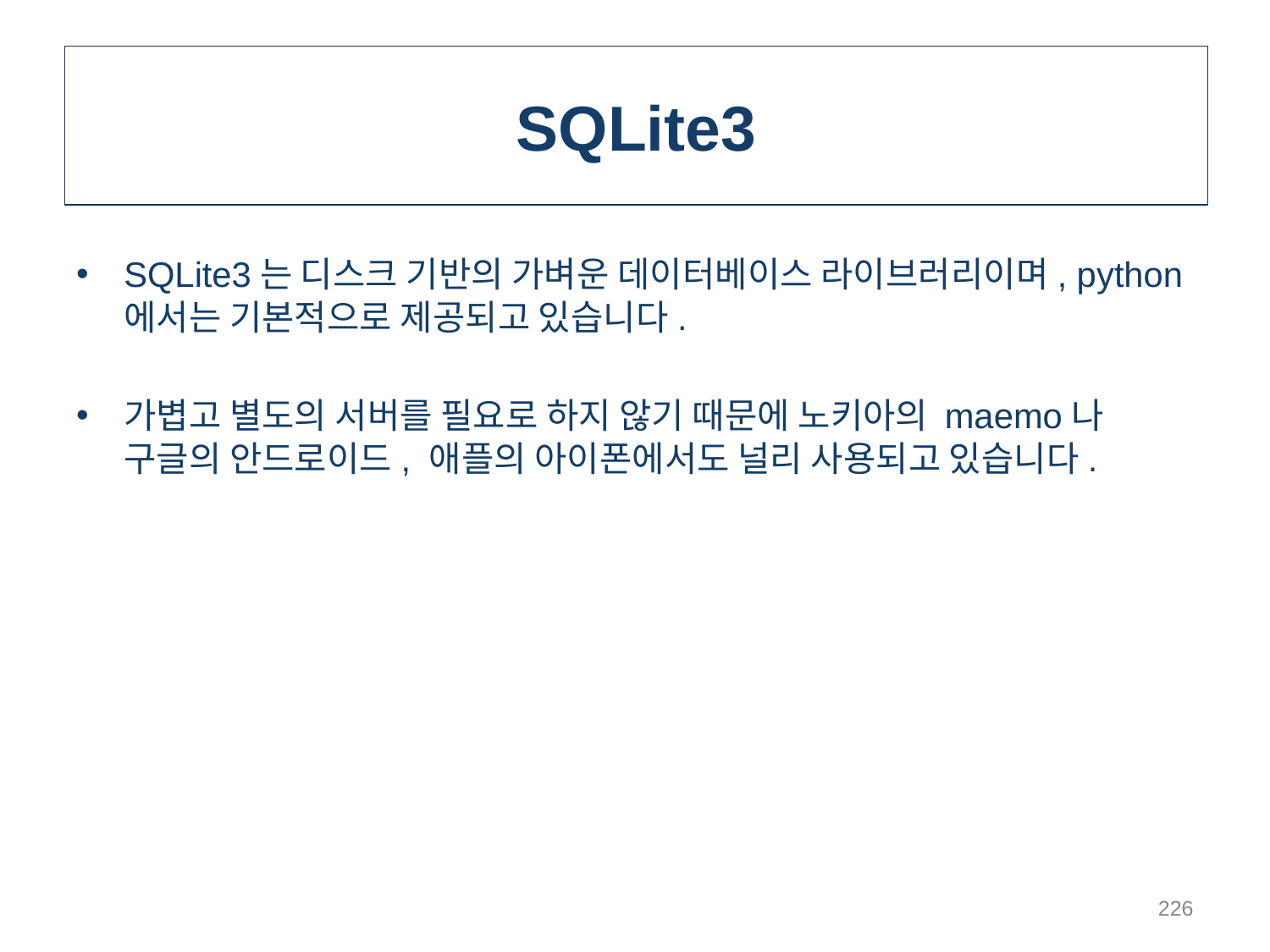

# SQLite3
SQLite3는 디스크 기반의 가벼운 데이터베이스 라이브러리이며, python에서는 기본적으로 제공되고 있습니다.

가볍고 별도의 서버를 필요로 하지 않기 때문에 노키아의 maemo나 구글의 안드로이드, 애플의 아이폰에서도 널리 사용되고 있습니다.

226